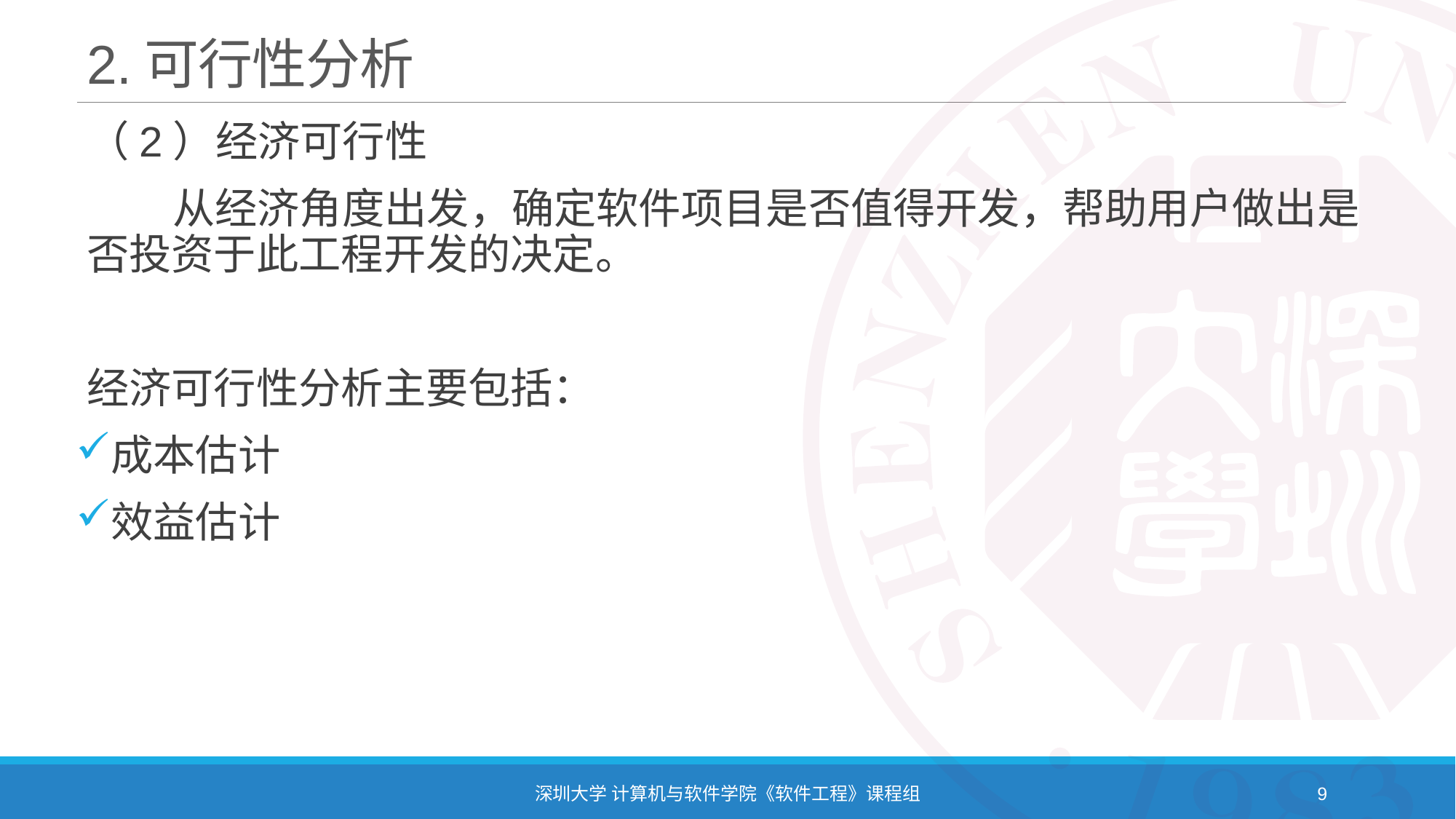

# 2.可行性分析
（2）经济可行性
        从经济角度出发，确定软件项目是否值得开发，帮助用户做出是否投资于此工程开发的决定。

经济可行性分析主要包括：
成本估计
效益估计

深圳大学 计算机与软件学院《软件工程》课程组
9